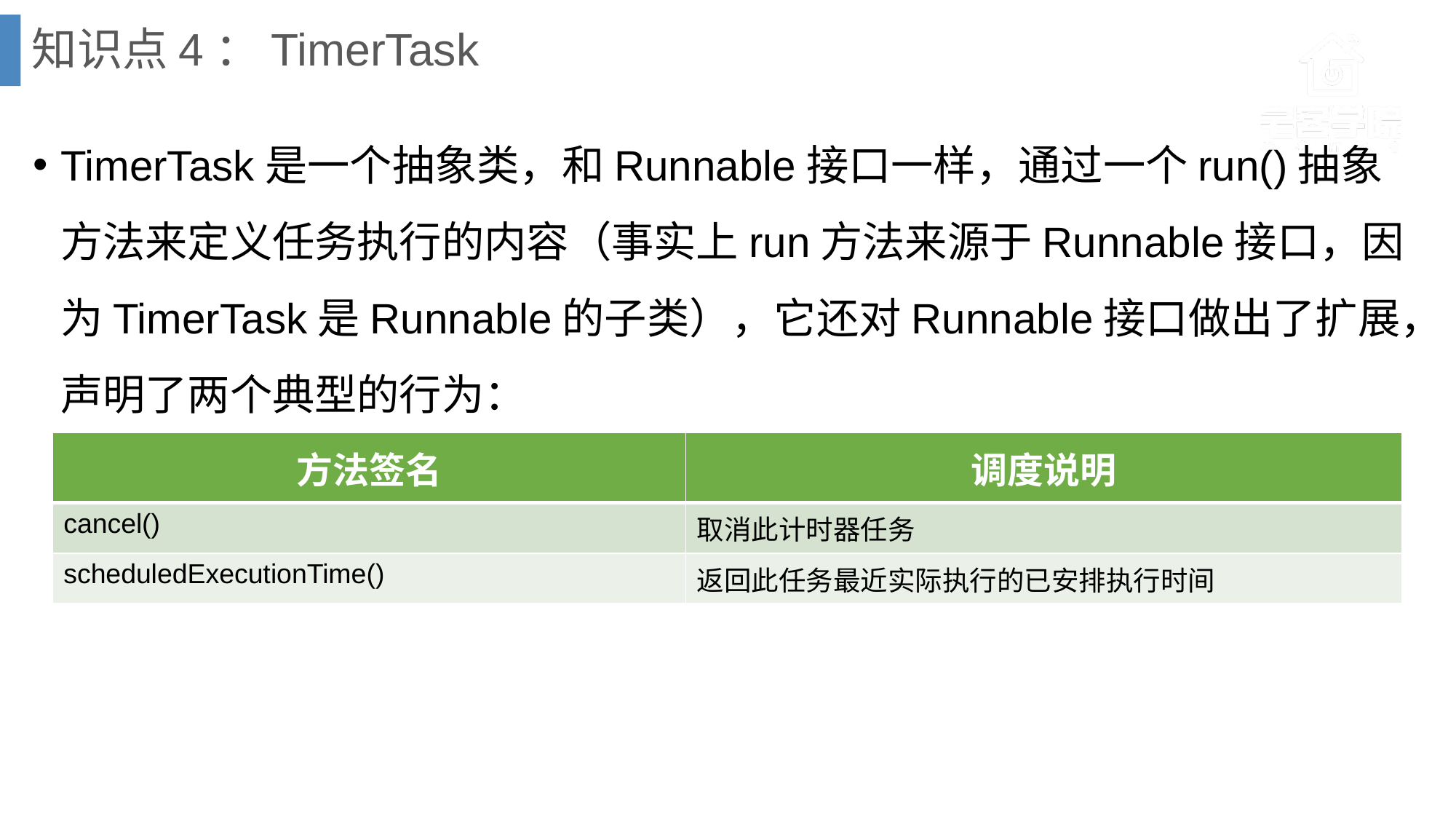

# 知识点4：TimerTask
TimerTask是一个抽象类，和Runnable接口一样，通过一个run()抽象方法来定义任务执行的内容（事实上run方法来源于Runnable接口，因为TimerTask是Runnable的子类），它还对Runnable接口做出了扩展，声明了两个典型的行为：

| 方法签名 | 调度说明 |
| --- | --- |
| cancel() | 取消此计时器任务 |
| scheduledExecutionTime() | 返回此任务最近实际执行的已安排执行时间 |